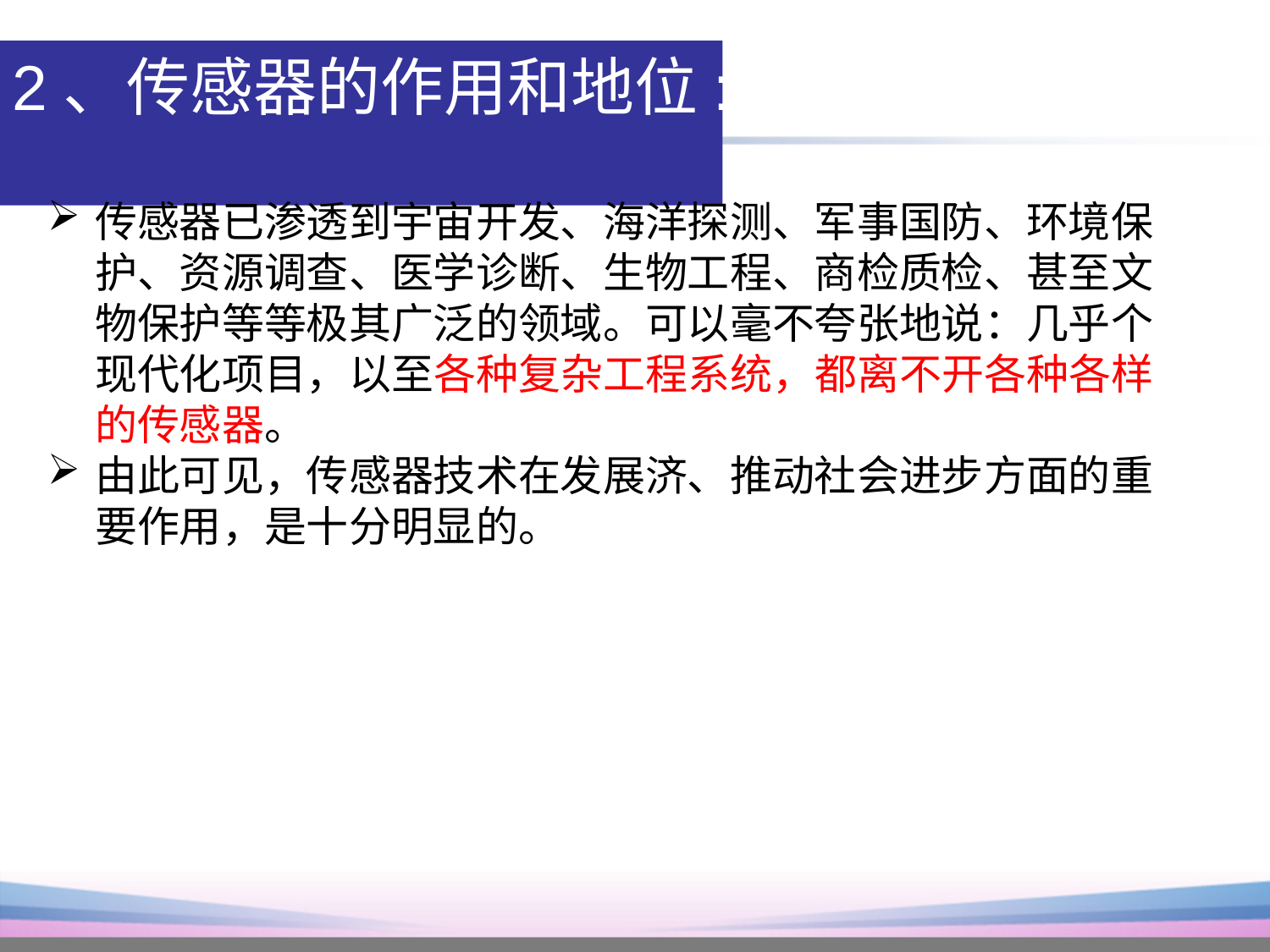

2、传感器的作用和地位:
传感器已渗透到宇宙开发、海洋探测、军事国防、环境保护、资源调查、医学诊断、生物工程、商检质检、甚至文物保护等等极其广泛的领域。可以毫不夸张地说：几乎个现代化项目，以至各种复杂工程系统，都离不开各种各样的传感器。
由此可见，传感器技术在发展济、推动社会进步方面的重要作用，是十分明显的。